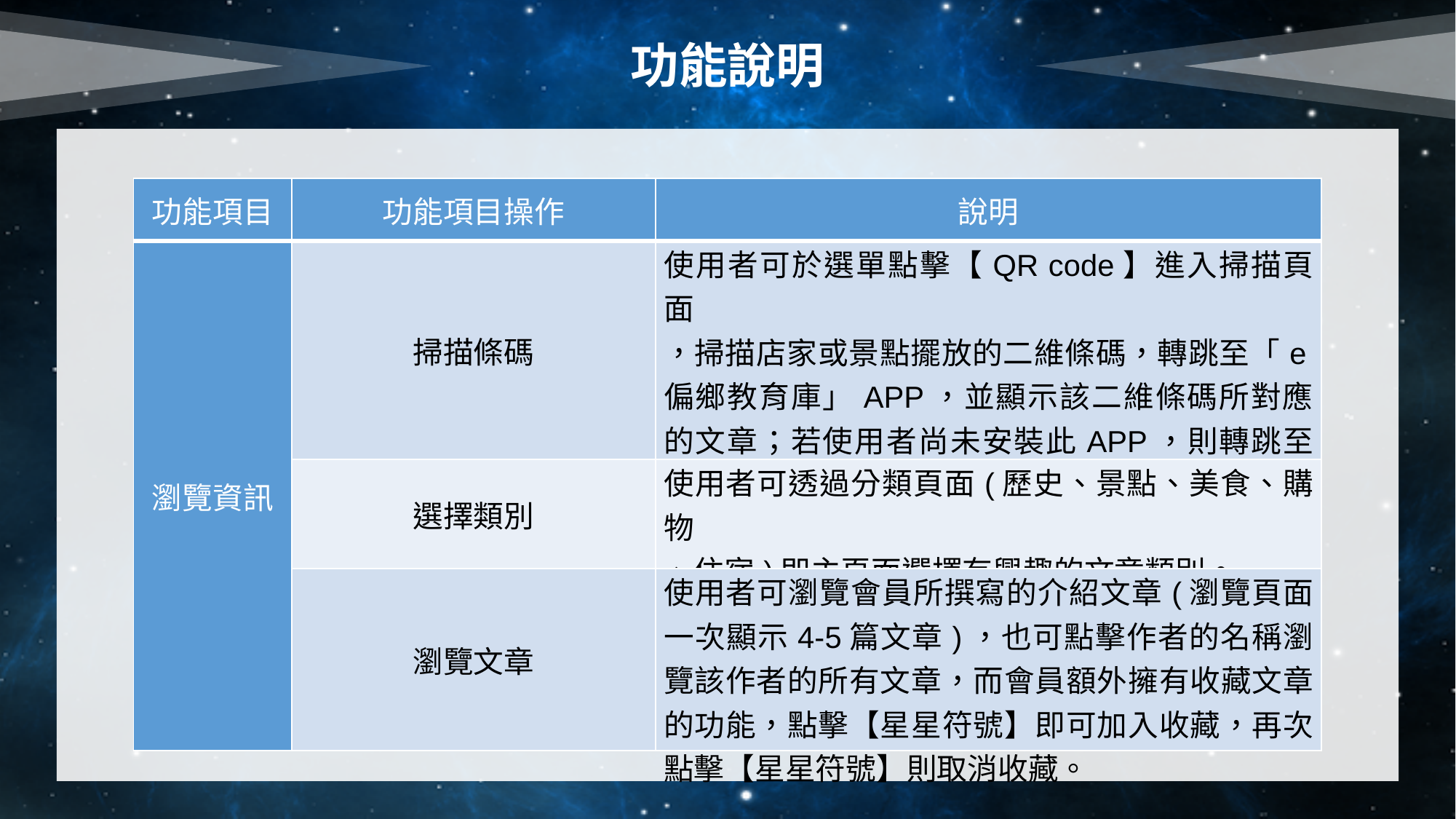

功能說明

| 功能項目 | 功能項目操作 | 說明 |
| --- | --- | --- |
| 瀏覽資訊 | 掃描條碼 | 使用者可於選單點擊【QR code】進入掃描頁面 ，掃描店家或景點擺放的二維條碼，轉跳至「e偏鄉教育庫」APP，並顯示該二維條碼所對應的文章；若使用者尚未安裝此APP，則轉跳至安裝APP。 |
|  | 選擇類別 | 使用者可透過分類頁面(歷史、景點、美食、購物 、住宿)即主頁面選擇有興趣的文章類別。 |
|  | 瀏覽文章 | 使用者可瀏覽會員所撰寫的介紹文章(瀏覽頁面一次顯示4-5篇文章)，也可點擊作者的名稱瀏覽該作者的所有文章，而會員額外擁有收藏文章的功能，點擊【星星符號】即可加入收藏，再次點擊【星星符號】則取消收藏。 |